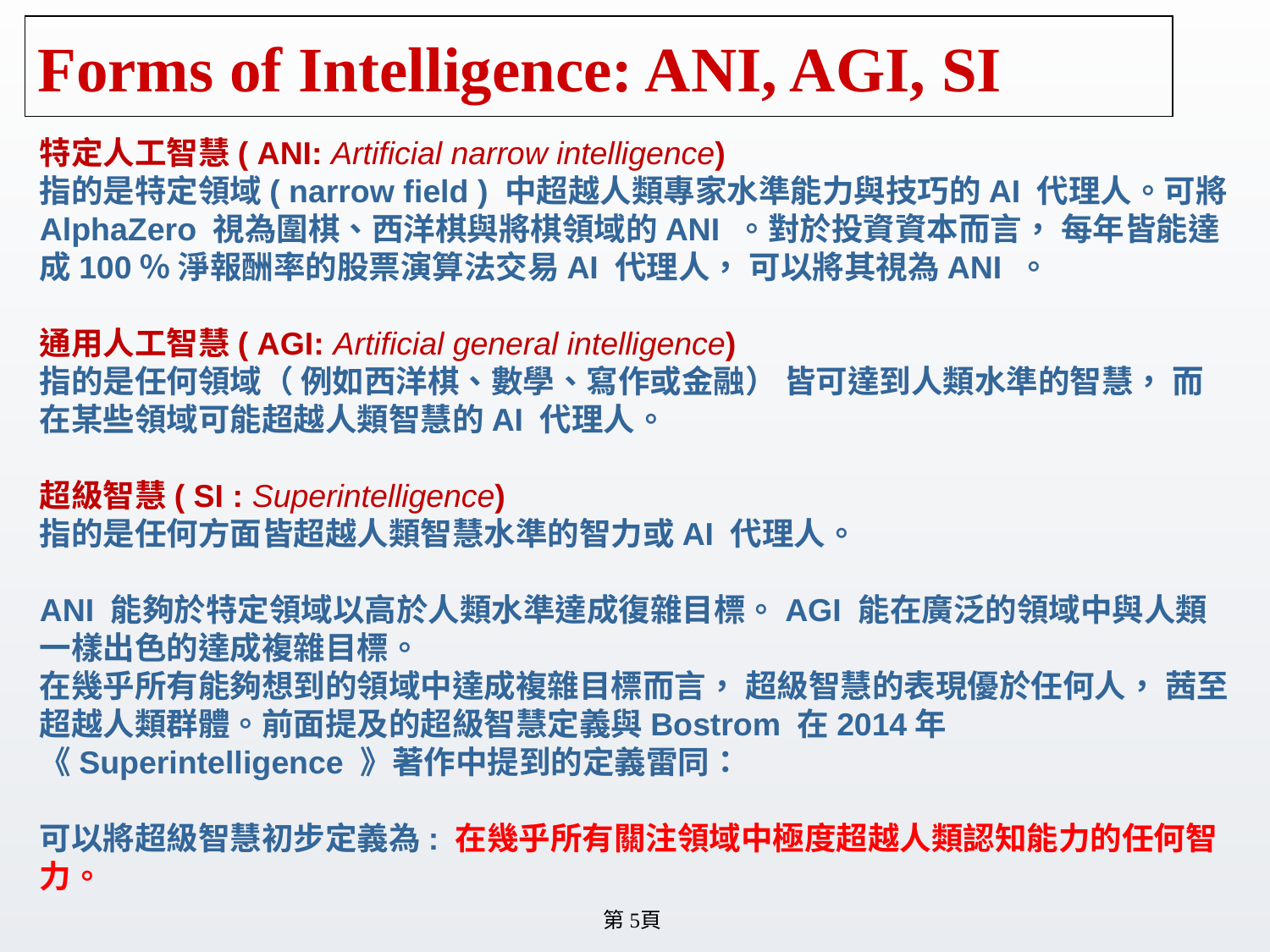

# Forms of Intelligence: ANI, AGI, SI
特定人工智慧( ANI: Artificial narrow intelligence)
指的是特定領域( narrow field ) 中超越人類專家水準能力與技巧的AI 代理人。可將AlphaZero 視為圍棋、西洋棋與將棋領域的ANI 。對於投資資本而言， 每年皆能達成100％ 淨報酬率的股票演算法交易AI 代理人， 可以將其視為ANI 。

通用人工智慧( AGI: Artificial general intelligence)
指的是任何領域（ 例如西洋棋、數學、寫作或金融） 皆可達到人類水準的智慧， 而在某些領域可能超越人類智慧的AI 代理人。

超級智慧( SI : Superintelligence)
指的是任何方面皆超越人類智慧水準的智力或AI 代理人。

ANI 能夠於特定領域以高於人類水準達成復雜目標。AGI 能在廣泛的領域中與人類一樣出色的達成複雜目標。
在幾乎所有能夠想到的領域中達成複雜目標而言， 超級智慧的表現優於任何人， 茜至超越人類群體。前面提及的超級智慧定義與Bostrom 在2014年《Superintelligence 》著作中提到的定義雷同：

可以將超級智慧初步定義為: 在幾乎所有關注領域中極度超越人類認知能力的任何智力。